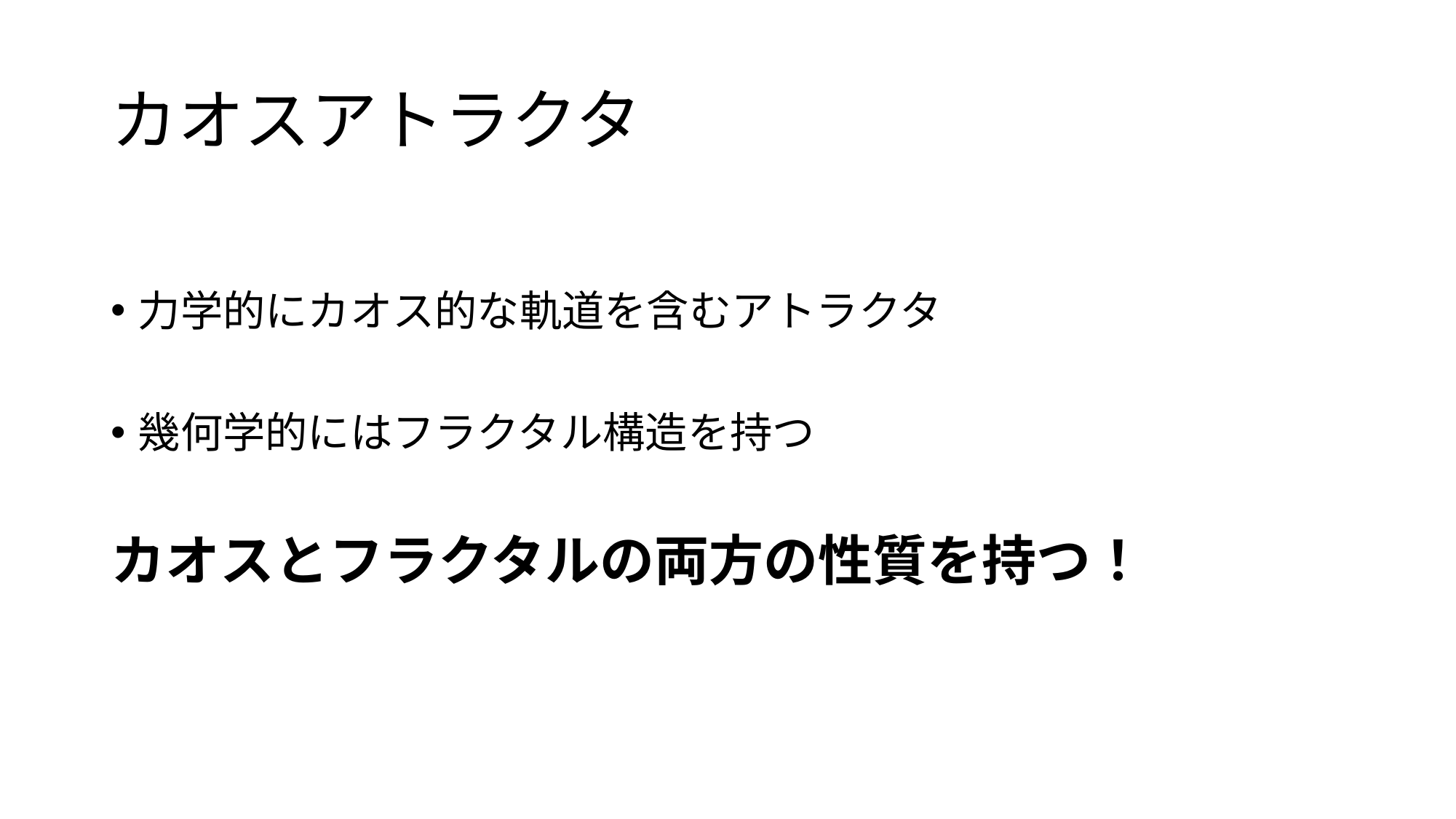

# カオスアトラクタ

力学的にカオス的な軌道を含むアトラクタ

幾何学的にはフラクタル構造を持つ

カオスとフラクタルの両方の性質を持つ！